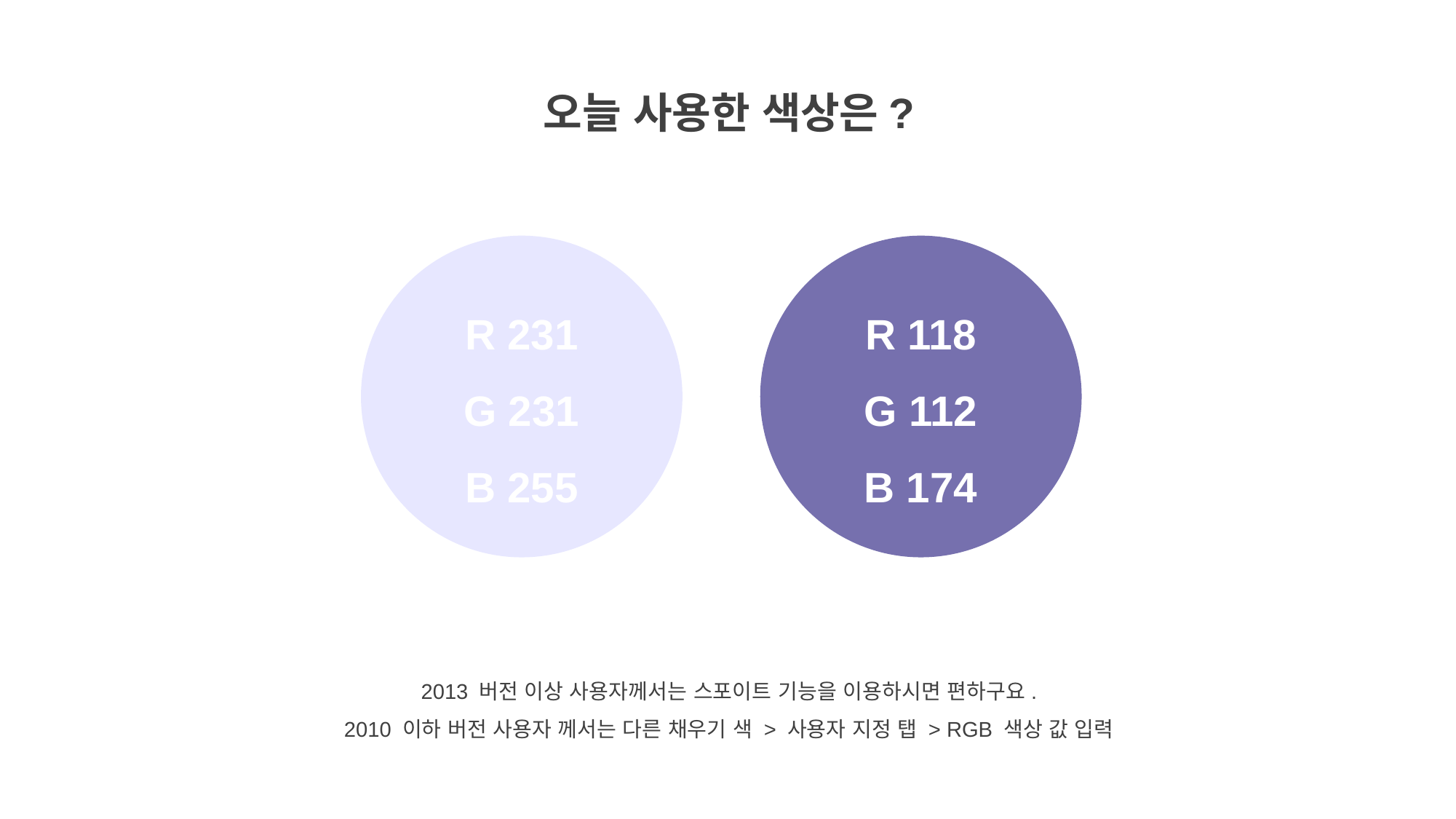

오늘 사용한 색상은?
R 231
G 231
B 255
R 118
G 112
B 174
2013 버전 이상 사용자께서는 스포이트 기능을 이용하시면 편하구요.
2010 이하 버전 사용자 께서는 다른 채우기 색 > 사용자 지정 탭 > RGB 색상 값 입력